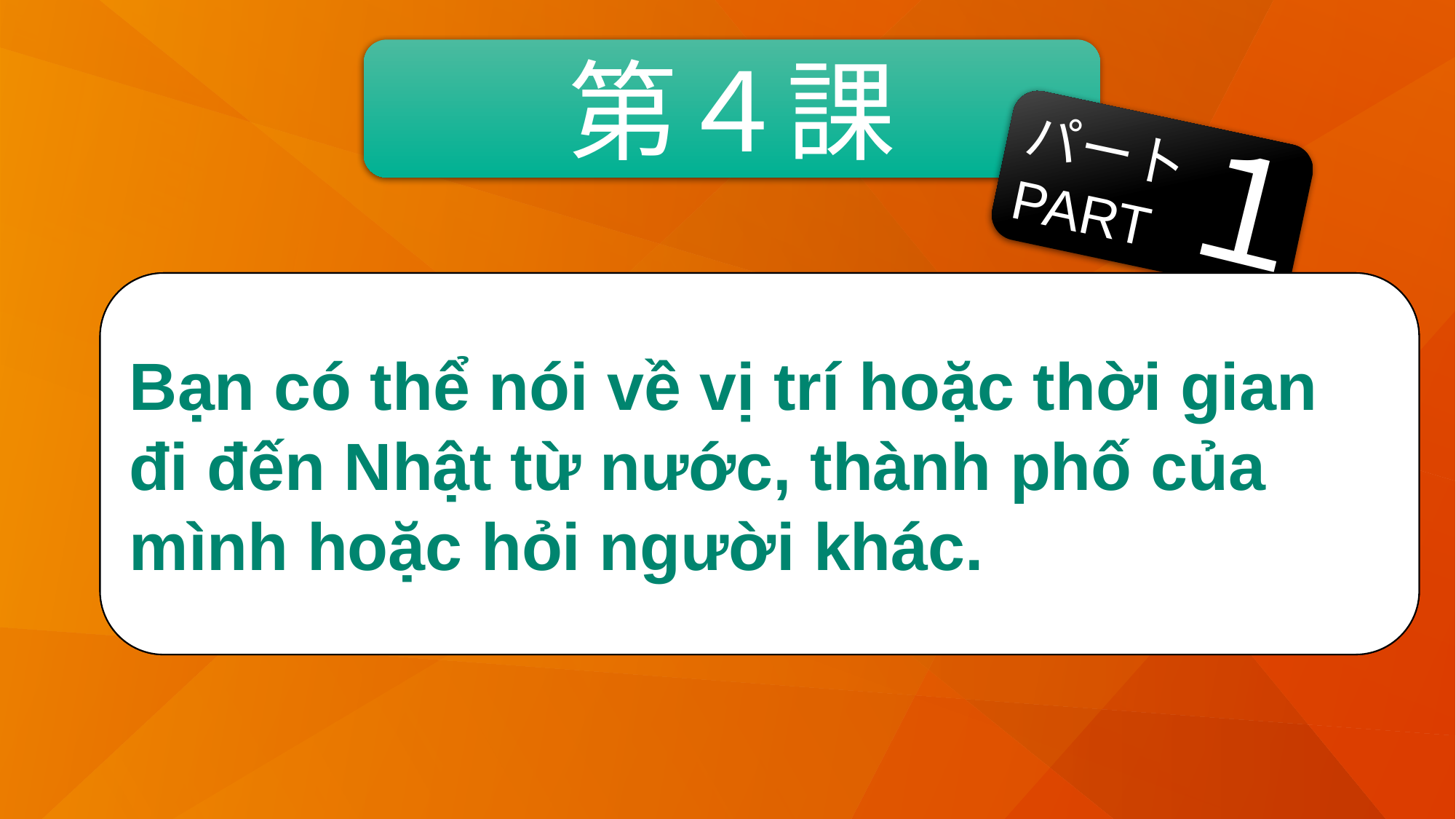

第４課
パート
PART
１
どこ？
Bạn có thể nói về vị trí hoặc thời gian đi đến Nhật từ nước, thành phố của mình hoặc hỏi người khác.